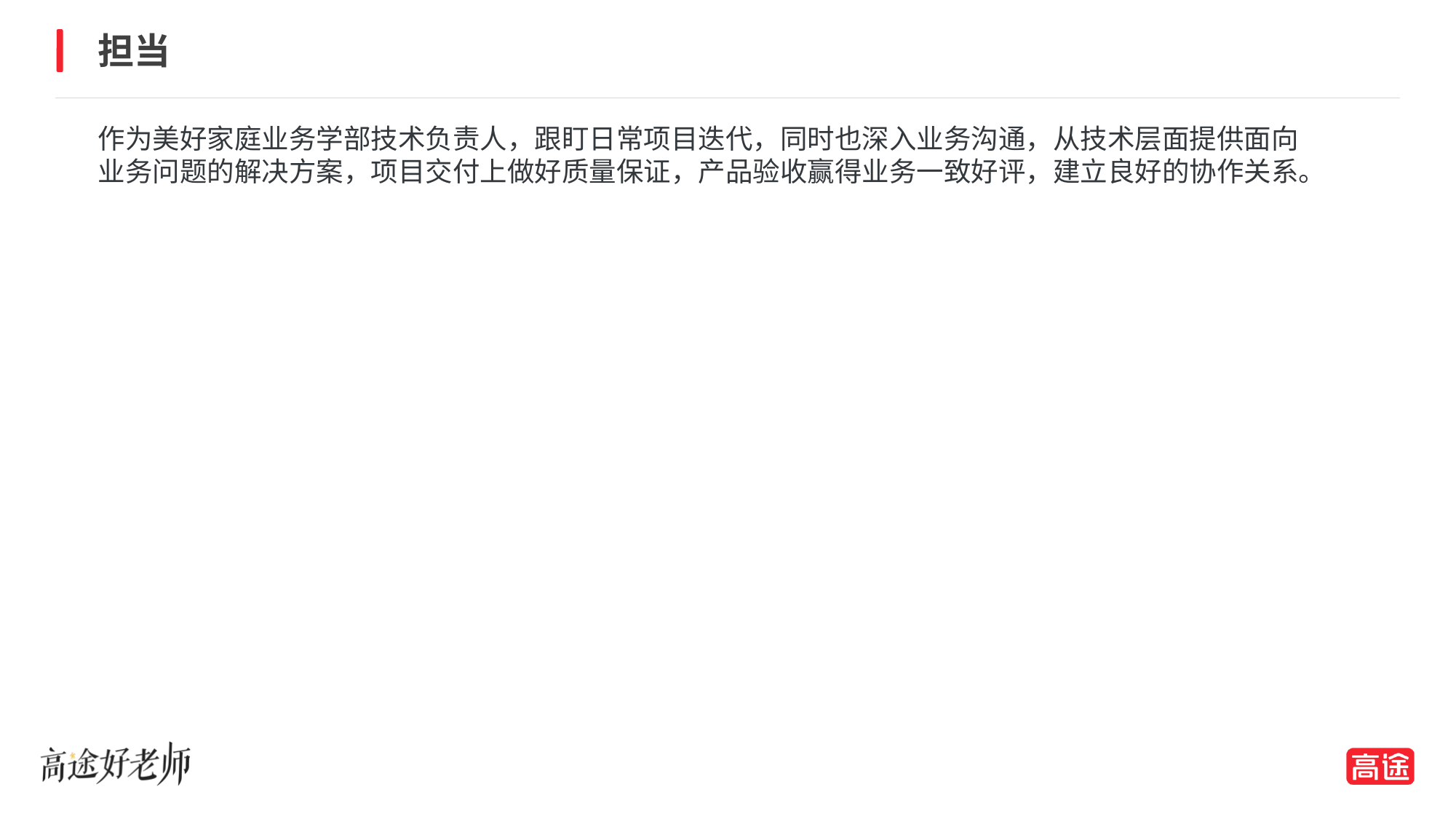

担当
作为美好家庭业务学部技术负责人，跟盯日常项目迭代，同时也深入业务沟通，从技术层面提供面向业务问题的解决方案，项目交付上做好质量保证，产品验收赢得业务一致好评，建立良好的协作关系。